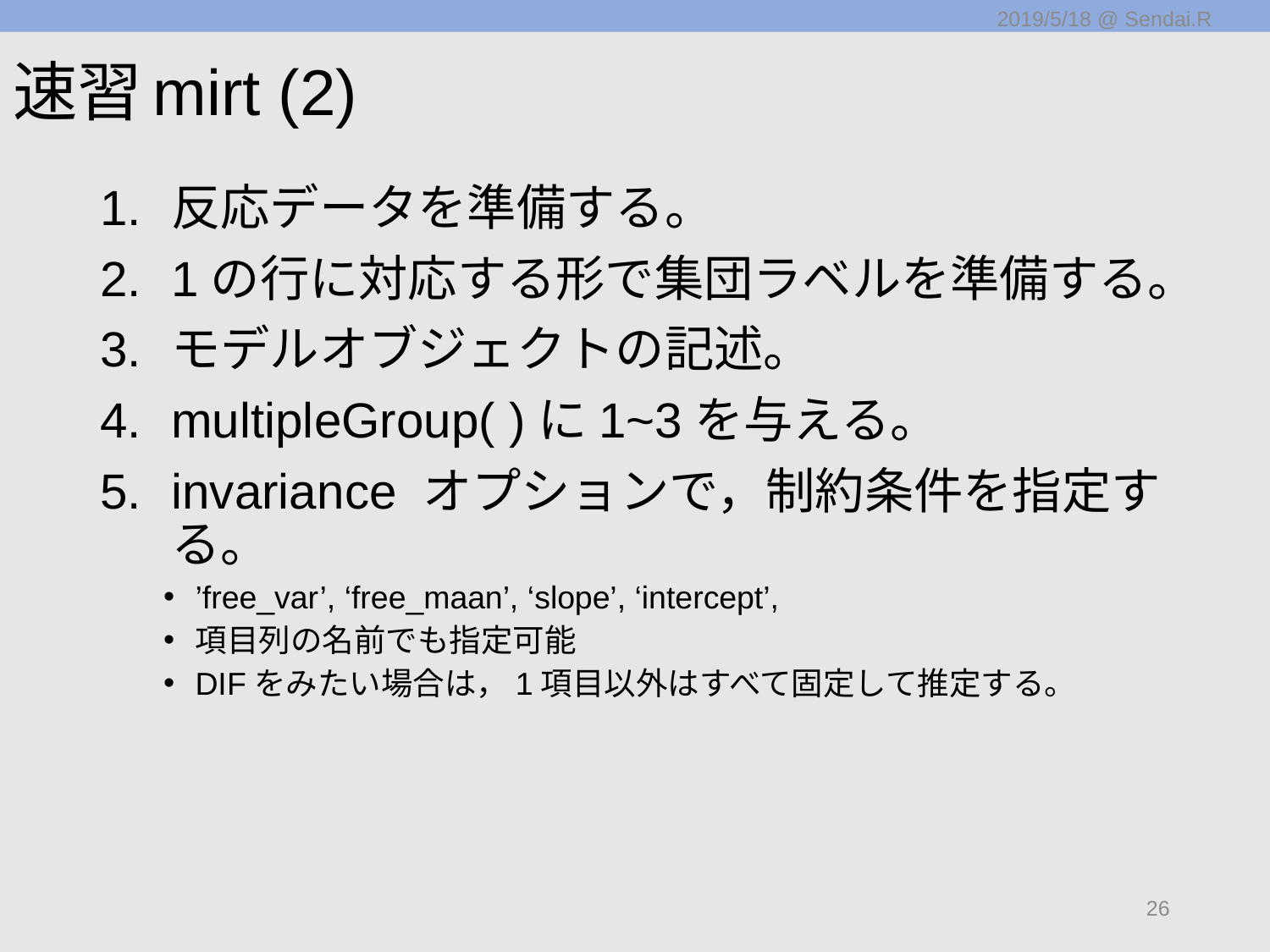

2019/5/18 @ Sendai.R
# 速習mirt (2)
反応データを準備する。
1の行に対応する形で集団ラベルを準備する。
モデルオブジェクトの記述。
multipleGroup( )に1~3を与える。
invariance オプションで，制約条件を指定する。
’free_var’, ‘free_maan’, ‘slope’, ‘intercept’,
項目列の名前でも指定可能
DIFをみたい場合は，1項目以外はすべて固定して推定する。

26